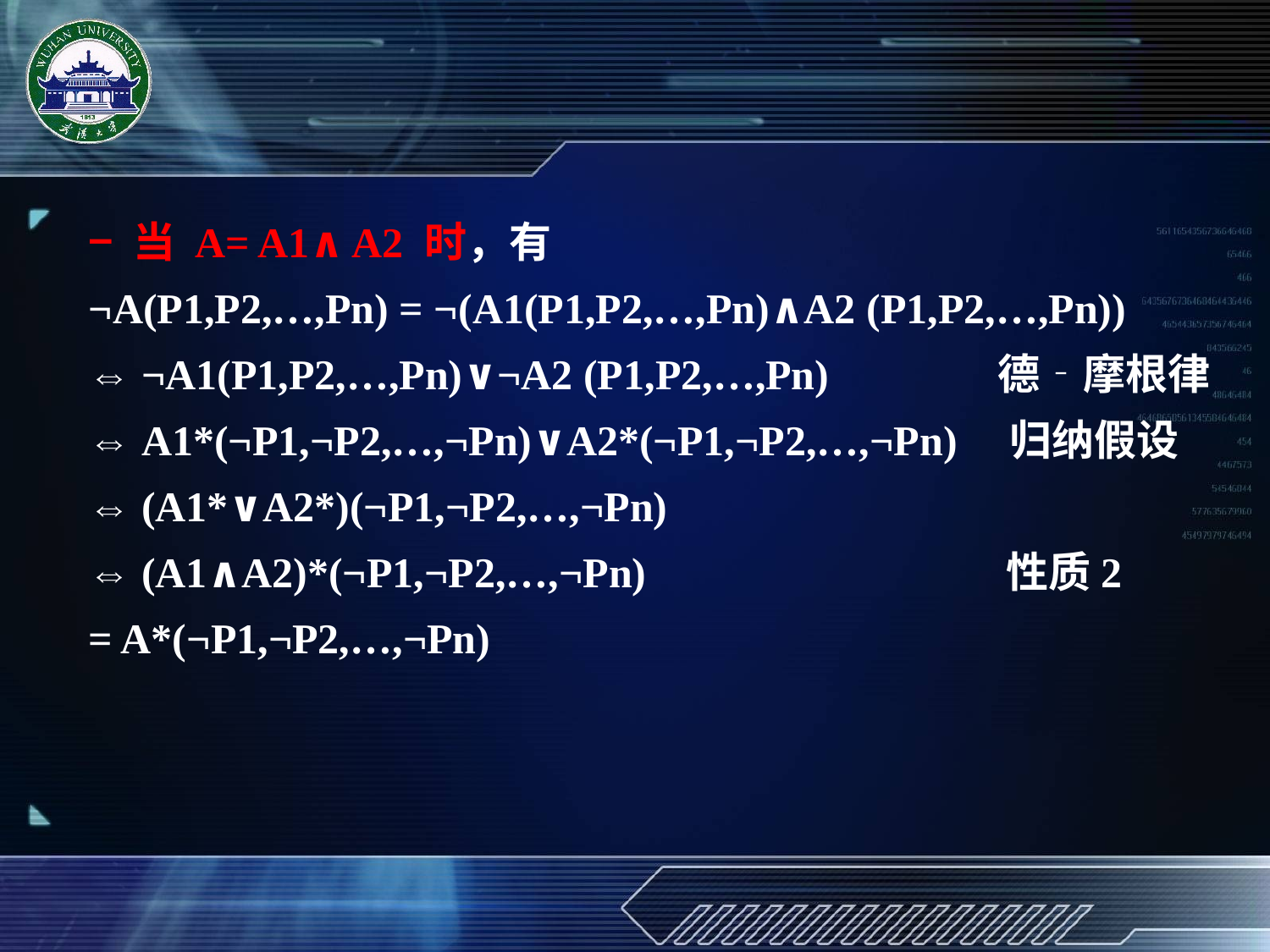

− 当 A= A1∧ A2 时，有
¬A(P1,P2,…,Pn) = ¬(A1(P1,P2,…,Pn)∧A2 (P1,P2,…,Pn))
⇔ ¬A1(P1,P2,…,Pn)∨¬A2 (P1,P2,…,Pn)               德‐摩根律
⇔ A1*(¬P1,¬P2,…,¬Pn)∨A2*(¬P1,¬P2,…,¬Pn)    归纳假设
⇔ (A1*∨A2*)(¬P1,¬P2,…,¬Pn)
⇔ (A1∧A2)*(¬P1,¬P2,…,¬Pn)                                 性质2
= A*(¬P1,¬P2,…,¬Pn)